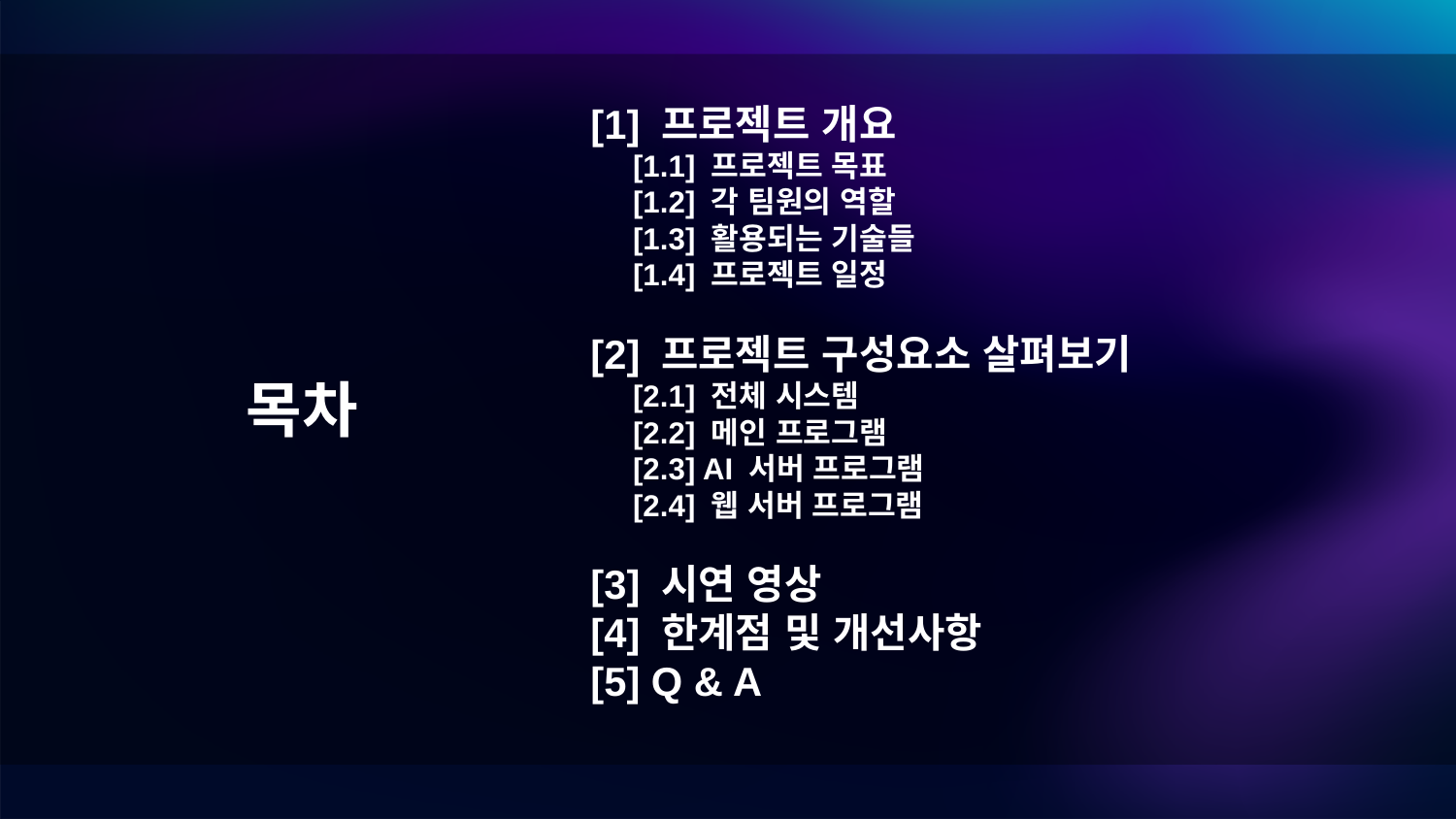

[1] 프로젝트 개요
     [1.1] 프로젝트 목표
     [1.2] 각 팀원의 역할
     [1.3] 활용되는 기술들
     [1.4] 프로젝트 일정

[2] 프로젝트 구성요소 살펴보기
     [2.1] 전체 시스템
     [2.2] 메인 프로그램
     [2.3] AI 서버 프로그램
     [2.4] 웹 서버 프로그램

[3] 시연 영상
[4] 한계점 및 개선사항
[5] Q & A

# 목차